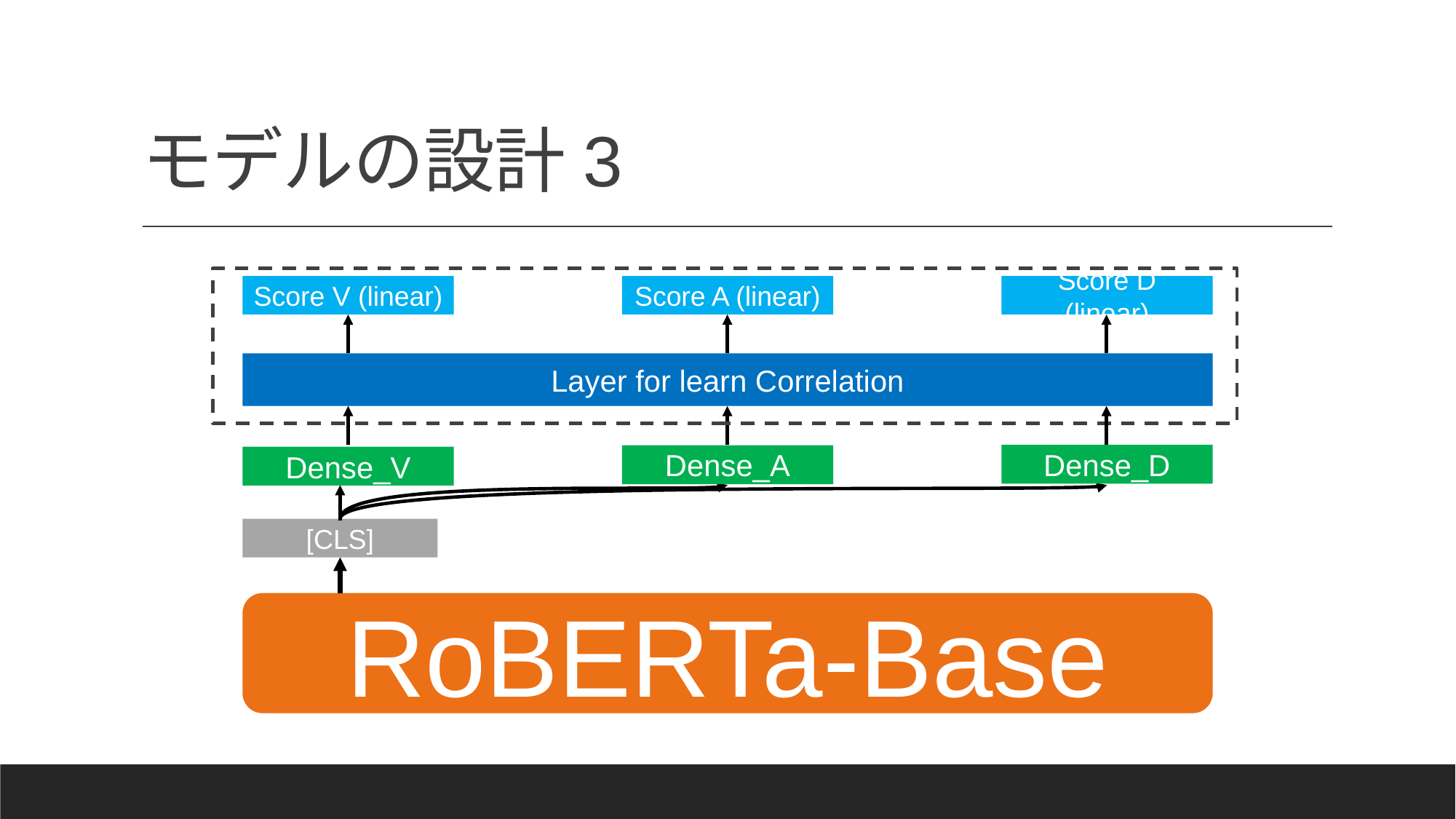

# モデルの設計3

Score D (linear)
Score A (linear)
Score V (linear)
Layer for learn Correlation
Dense_D
Dense_A
Dense_V
[CLS]
RoBERTa-Base